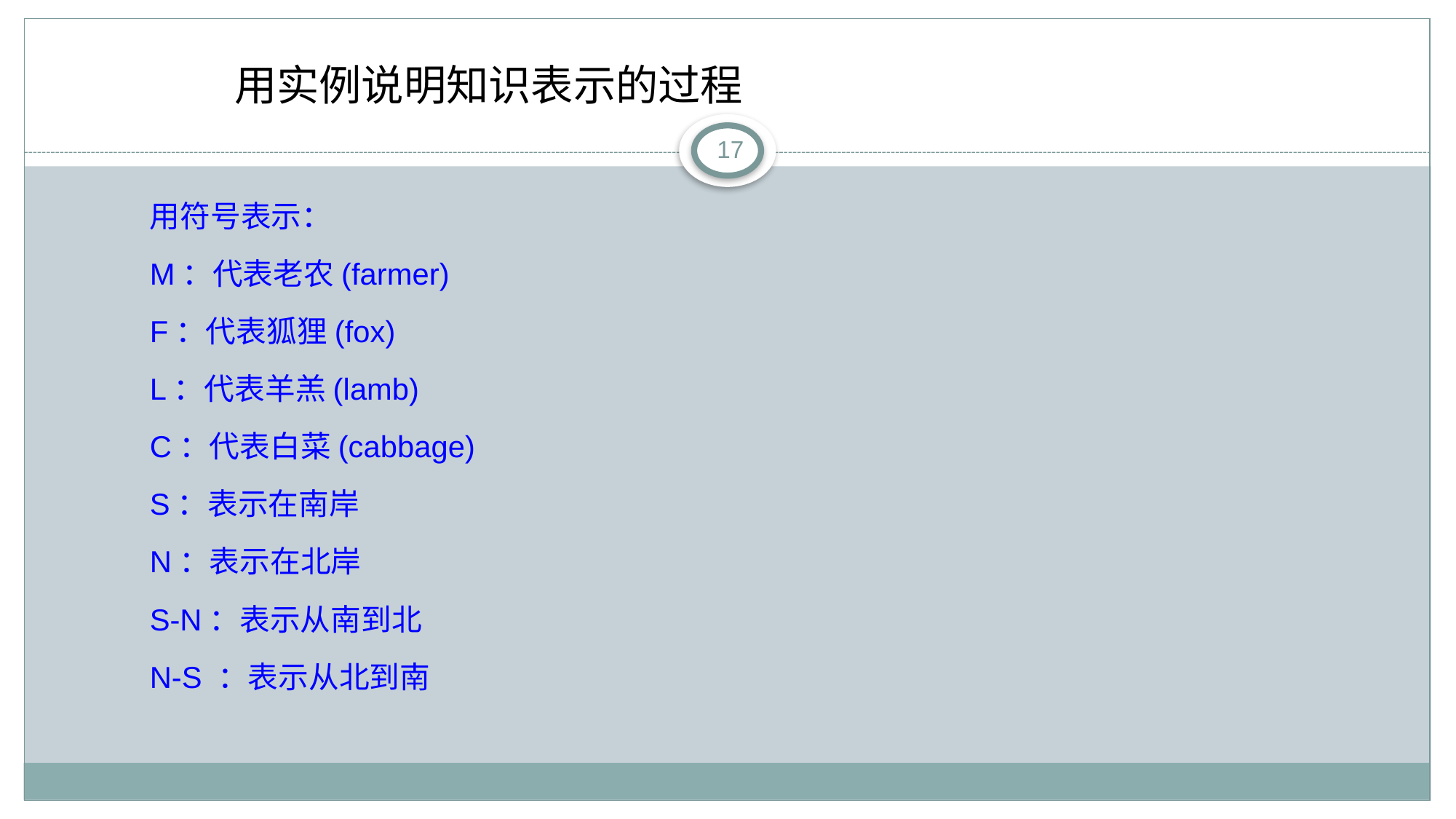

用实例说明知识表示的过程
17
用符号表示：
M：代表老农(farmer)
F：代表狐狸(fox)
L：代表羊羔(lamb)
C：代表白菜(cabbage)
S：表示在南岸
N：表示在北岸
S-N：表示从南到北
N-S ：表示从北到南